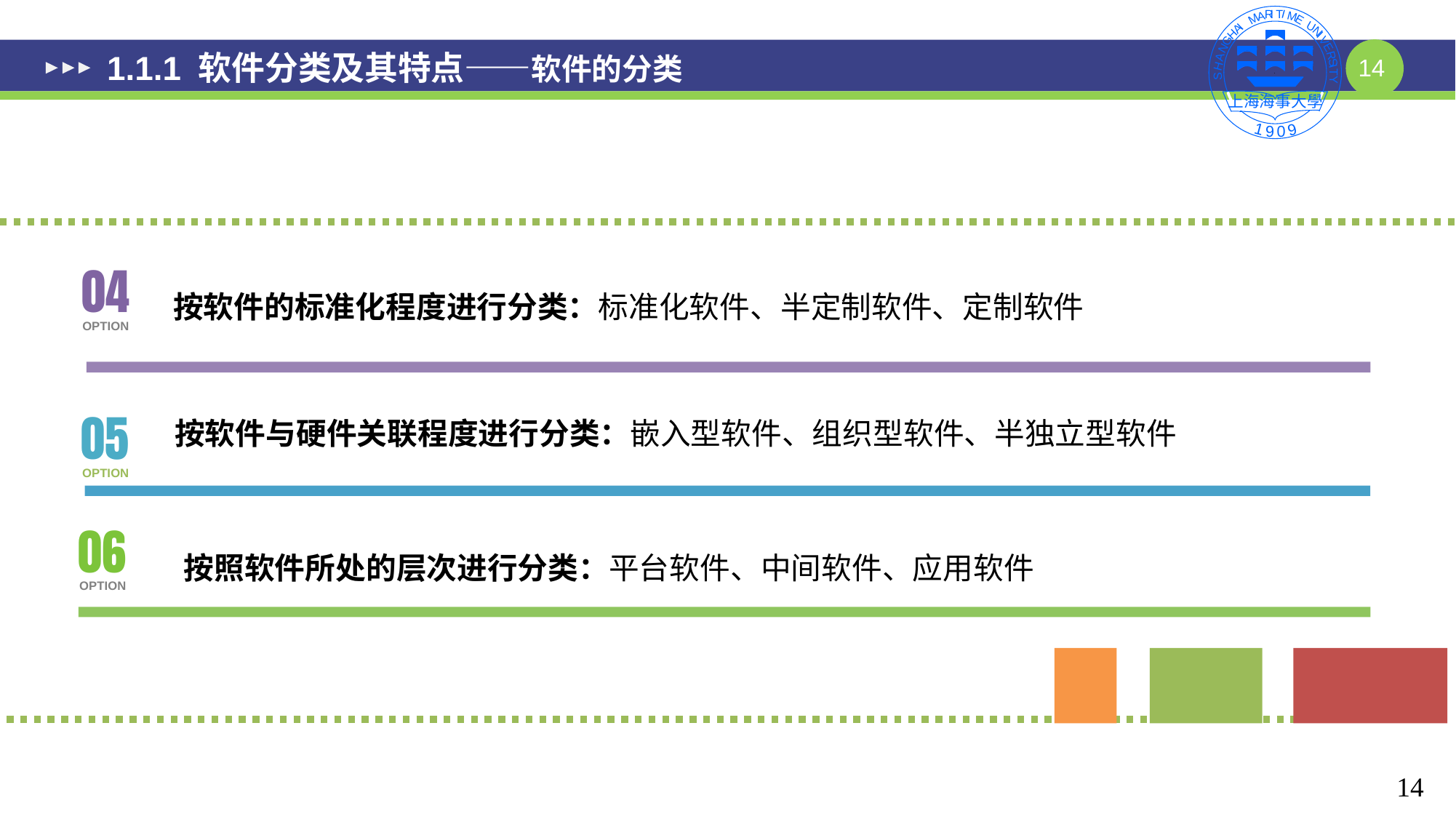

# 1.1.1 软件分类及其特点——软件的分类
04
OPTION
按软件的标准化程度进行分类：标准化软件、半定制软件、定制软件

按软件与硬件关联程度进行分类：嵌入型软件、组织型软件、半独立型软件
05
OPTION

06
OPTION
按照软件所处的层次进行分类：平台软件、中间软件、应用软件

14
14